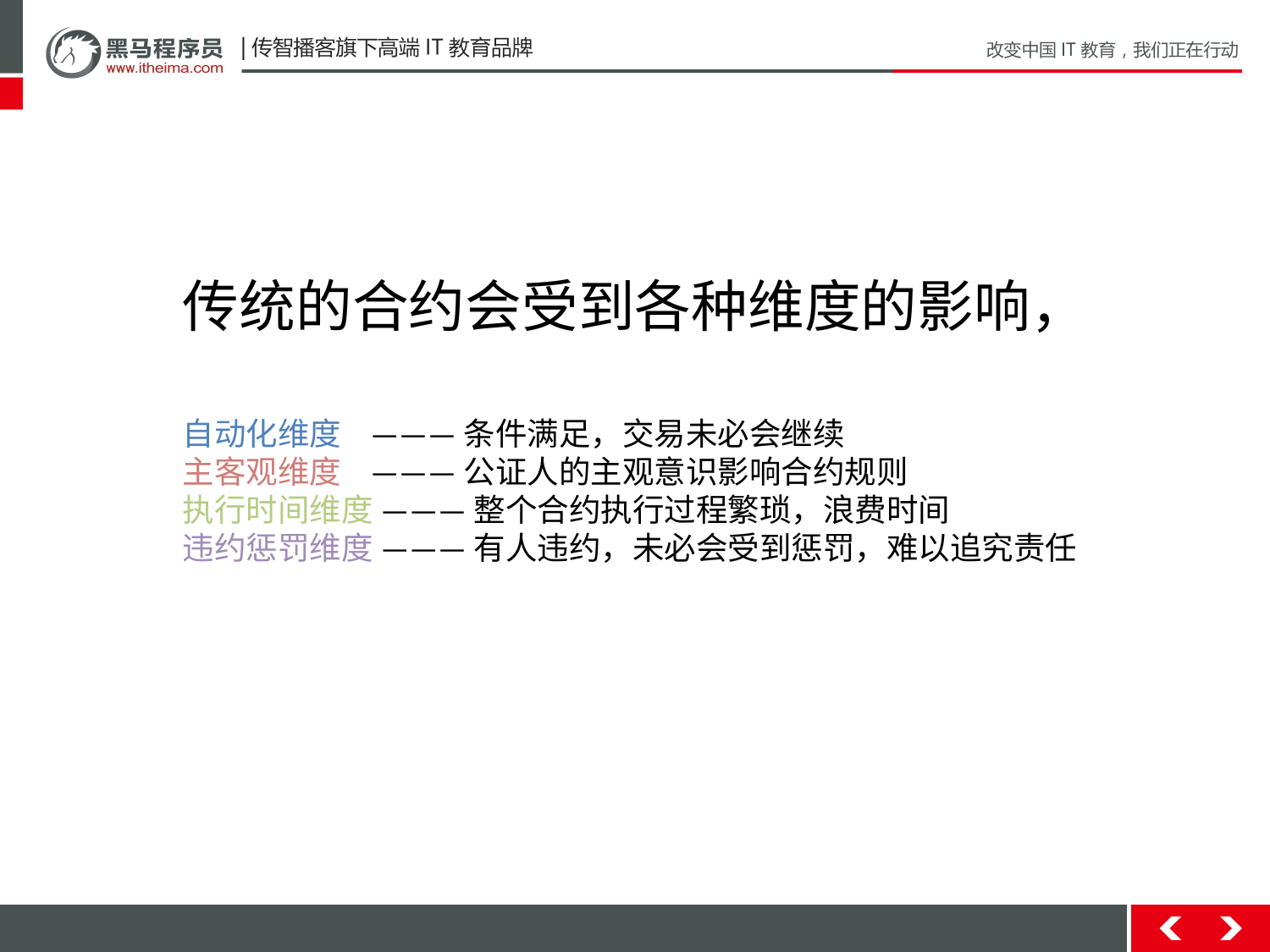

传统的合约会受到各种维度的影响，

自动化维度    ——— 条件满足，交易未必会继续
主客观维度    ——— 公证人的主观意识影响合约规则
执行时间维度 ——— 整个合约执行过程繁琐，浪费时间
违约惩罚维度 ——— 有人违约，未必会受到惩罚，难以追究责任